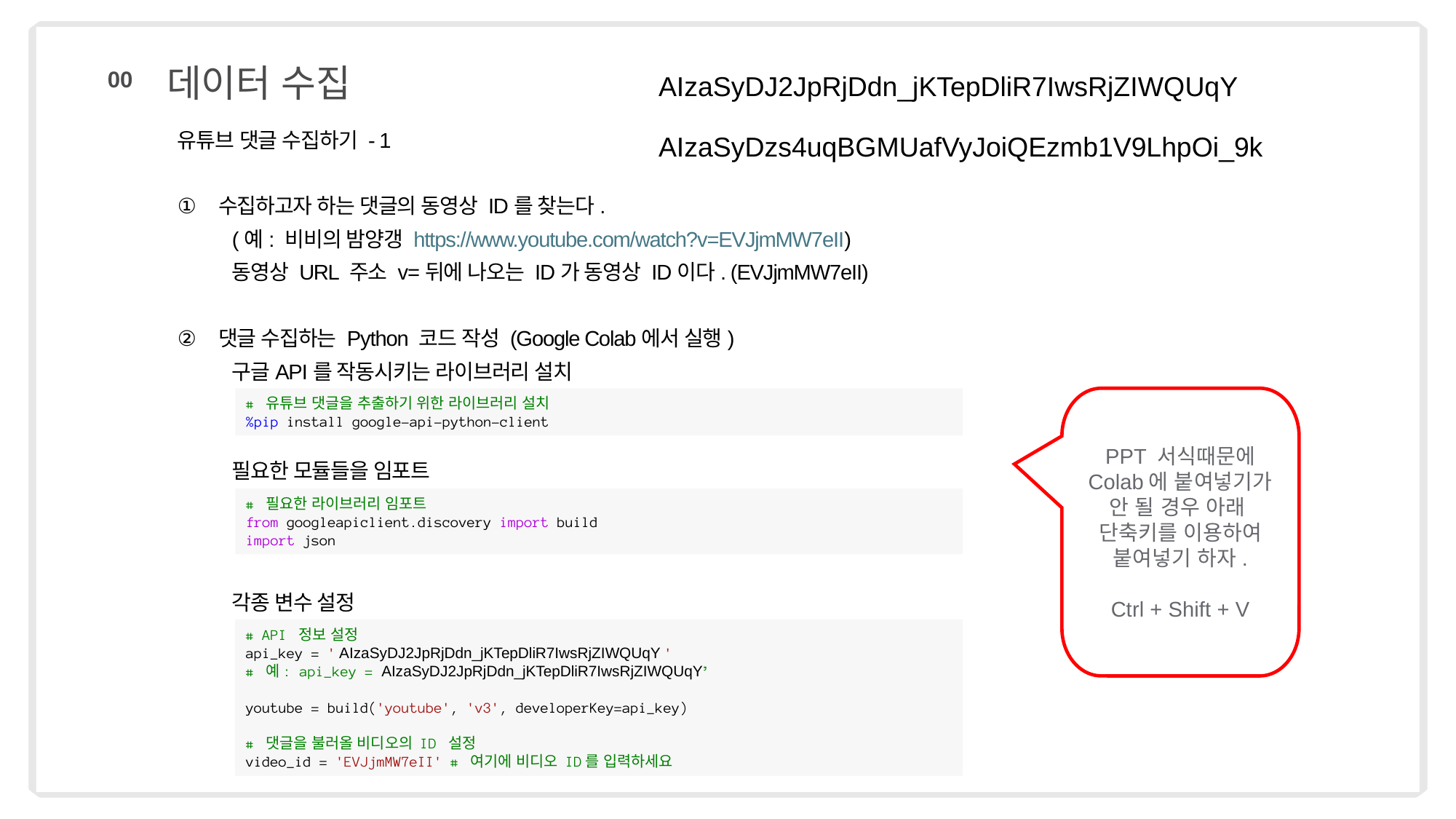

AIzaSyDJ2JpRjDdn_jKTepDliR7IwsRjZIWQUqY
데이터 수집
00
유튜브 댓글 수집하기 - 1

수집하고자 하는 댓글의 동영상 ID를 찾는다.
(예: 비비의 밤양갱 https://www.youtube.com/watch?v=EVJjmMW7eII)
동영상 URL 주소 v=뒤에 나오는 ID가 동영상 ID이다. (EVJjmMW7eII)

댓글 수집하는 Python 코드 작성 (Google Colab에서 실행)
구글API를 작동시키는 라이브러리 설치

필요한 모듈들을 임포트

각종 변수 설정
AIzaSyDzs4uqBGMUafVyJoiQEzmb1V9LhpOi_9k
# 유튜브 댓글을 추출하기 위한 라이브러리 설치
%pip install google-api-python-client
PPT 서식때문에
Colab에 붙여넣기가 안 될 경우 아래
단축키를 이용하여 붙여넣기 하자.

Ctrl + Shift + V
# 필요한 라이브러리 임포트
from googleapiclient.discovery import build
import json
# API 정보 설정
api_key = ' AIzaSyDJ2JpRjDdn_jKTepDliR7IwsRjZIWQUqY '
# 예: api_key = AIzaSyDJ2JpRjDdn_jKTepDliR7IwsRjZIWQUqY’

youtube = build('youtube', 'v3', developerKey=api_key)

# 댓글을 불러올 비디오의 ID 설정
video_id = 'EVJjmMW7eII' # 여기에 비디오 ID를 입력하세요